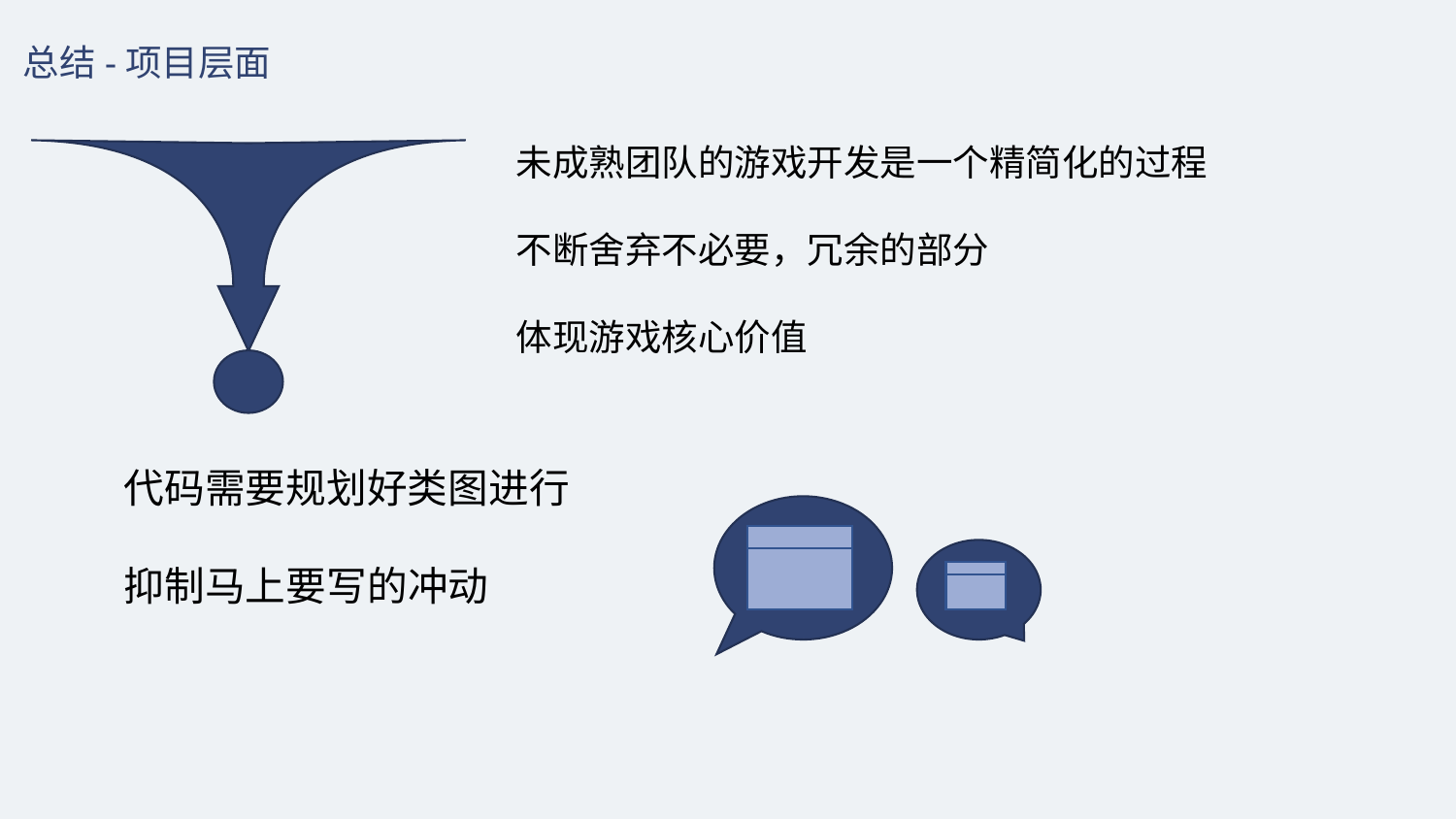

总结-项目层面
未成熟团队的游戏开发是一个精简化的过程

不断舍弃不必要，冗余的部分

体现游戏核心价值

代码需要规划好类图进行

抑制马上要写的冲动